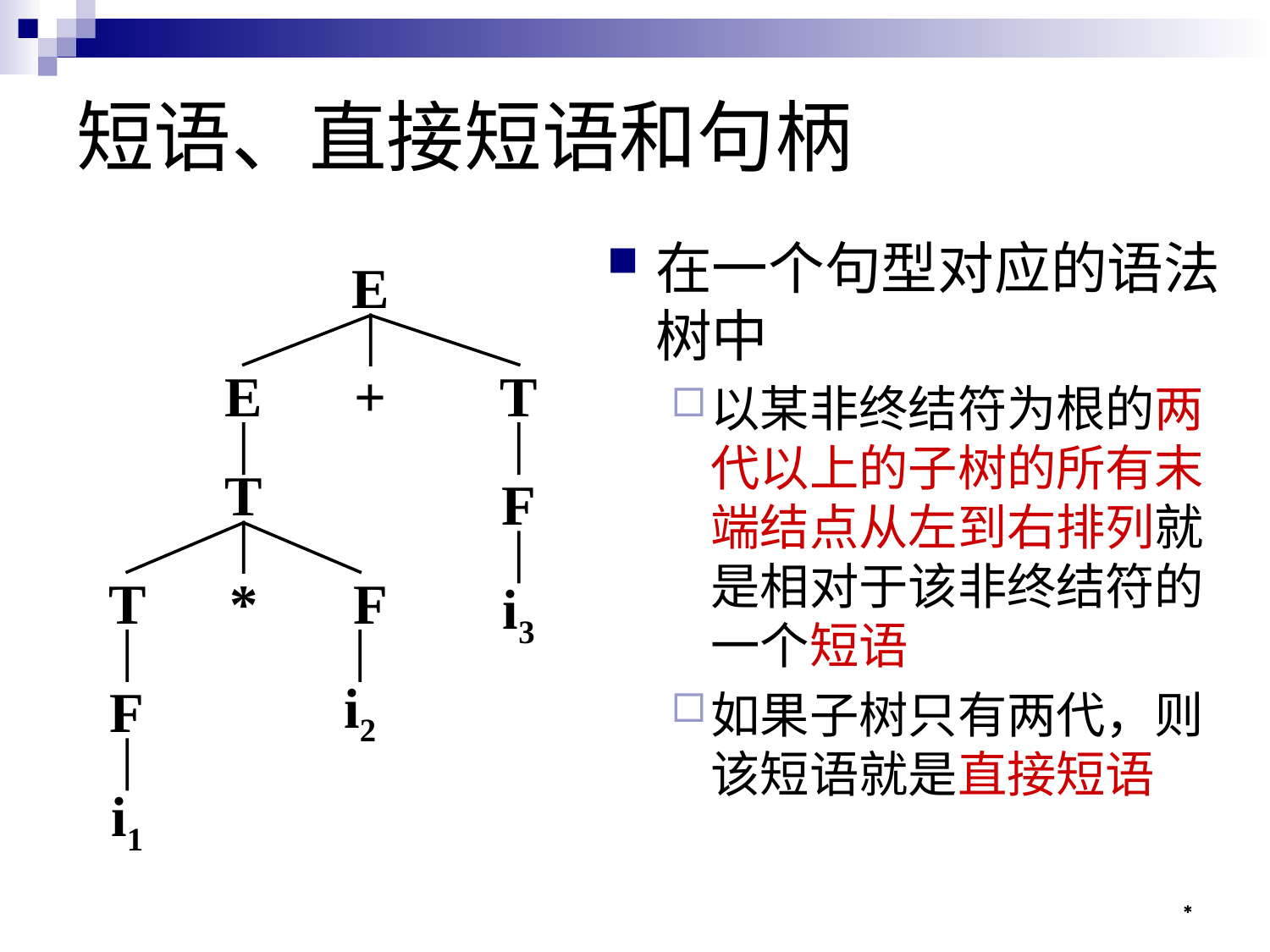

# 短语、直接短语和句柄
在一个句型对应的语法树中
以某非终结符为根的两代以上的子树的所有末端结点从左到右排列就是相对于该非终结符的一个短语
如果子树只有两代，则该短语就是直接短语
E

E
+
T

T
F

T
*
F
i3

F
i2

i1
*